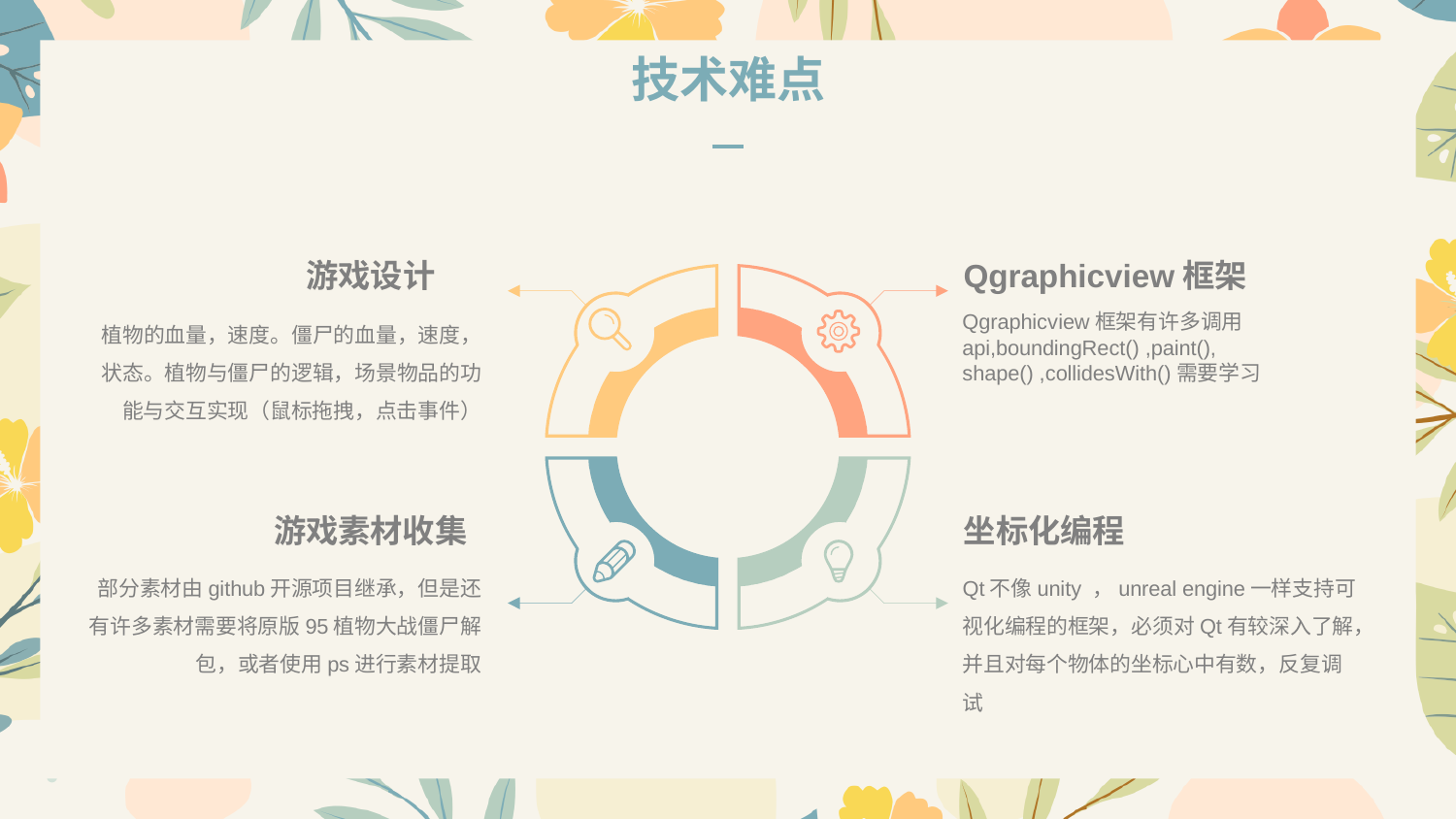

技术难点
游戏设计
Qgraphicview框架

植物的血量，速度。僵尸的血量，速度，状态。植物与僵尸的逻辑，场景物品的功能与交互实现（鼠标拖拽，点击事件）
Qgraphicview框架有许多调用api,boundingRect() ,paint(), shape() ,collidesWith()需要学习

游戏素材收集
坐标化编程

部分素材由github开源项目继承，但是还有许多素材需要将原版95植物大战僵尸解包，或者使用ps进行素材提取
Qt不像unity ，unreal engine一样支持可视化编程的框架，必须对Qt有较深入了解，并且对每个物体的坐标心中有数，反复调试